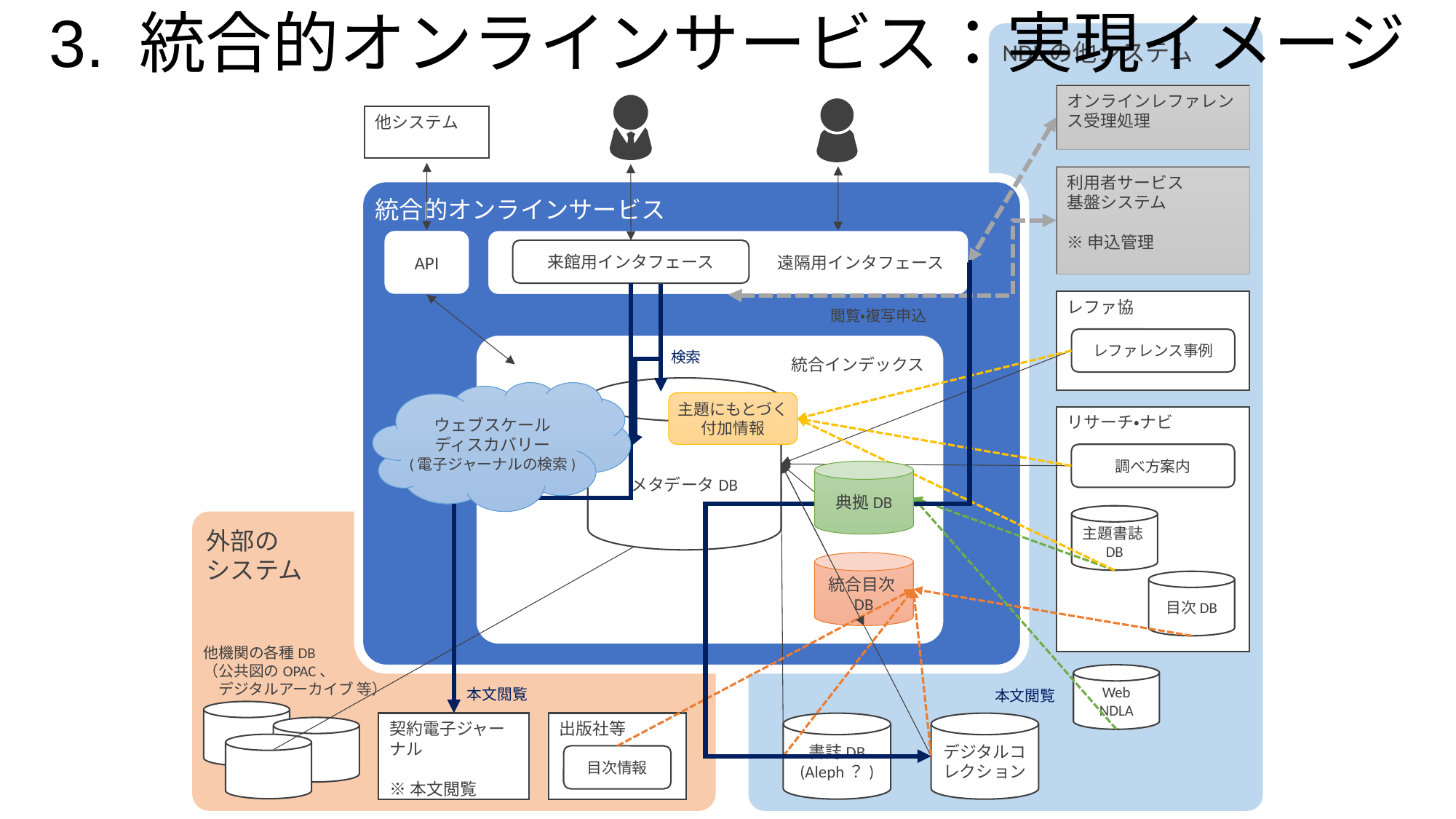

# 3. 統合的オンラインサービス：実現イメージ
NDLの他システム
オンラインレファレンス受理処理

他システム
利用者サービス
基盤システム

※申込管理
統合的オンラインサービス
API
遠隔用インタフェース
来館用インタフェース
レファ協
閲覧・複写申込
レファレンス事例
統合インデックス
検索

メタデータDB
ウェブスケール
ディスカバリー
(電子ジャーナルの検索)
主題にもとづく付加情報
リサーチ・ナビ
調べ方案内
典拠DB
主題書誌DB
外部の
システム

統合目次DB
目次DB
他機関の各種DB
（公共図のOPAC、
　デジタルアーカイブ 等）
Web NDLA
本文閲覧
本文閲覧

契約電子ジャーナル

※本文閲覧
出版社等
書誌DB
(Aleph？)
デジタルコレクション

目次情報